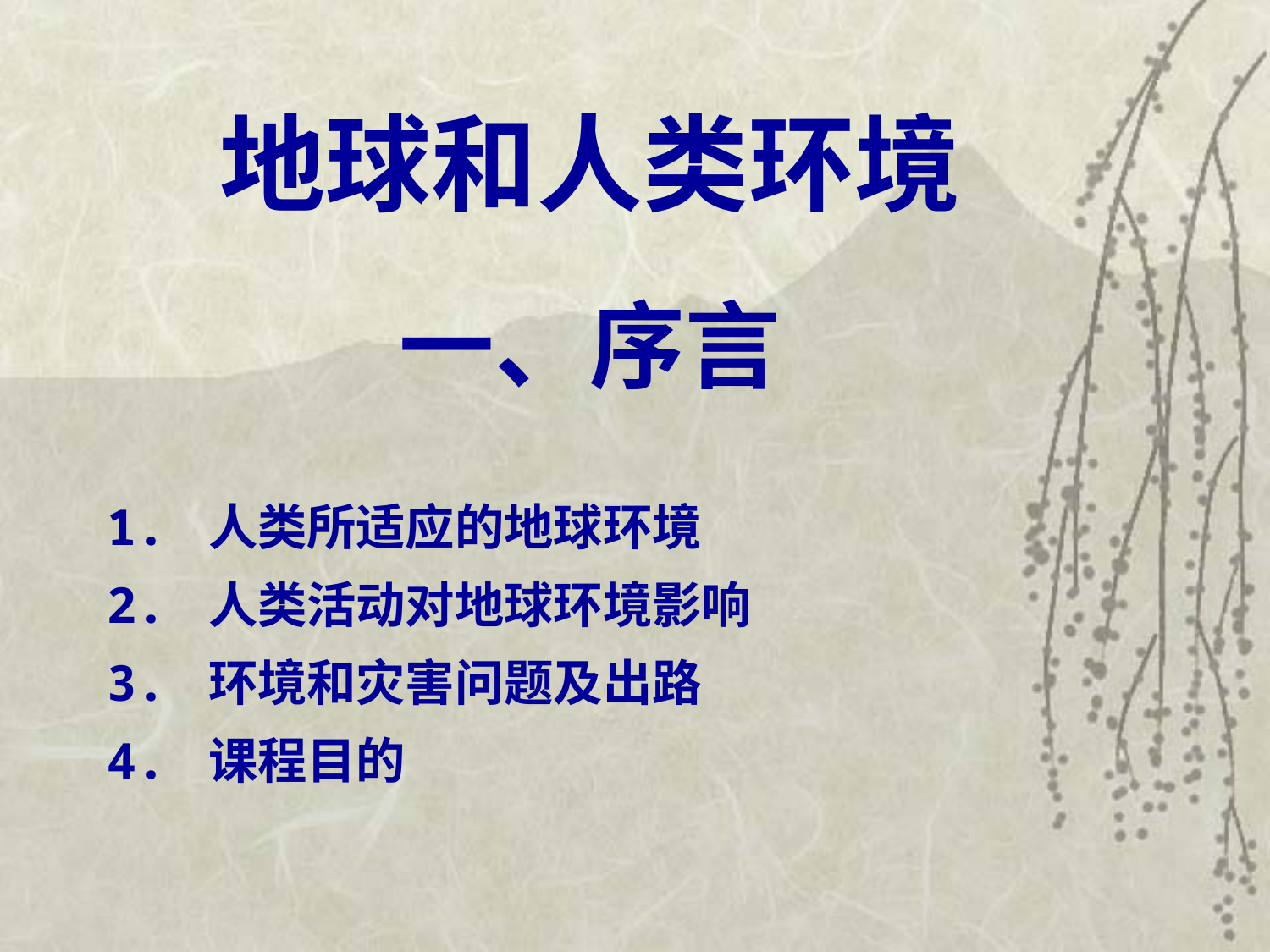

地球和人类环境
一、序言

1. 人类所适应的地球环境
2. 人类活动对地球环境影响
3. 环境和灾害问题及出路
4. 课程目的